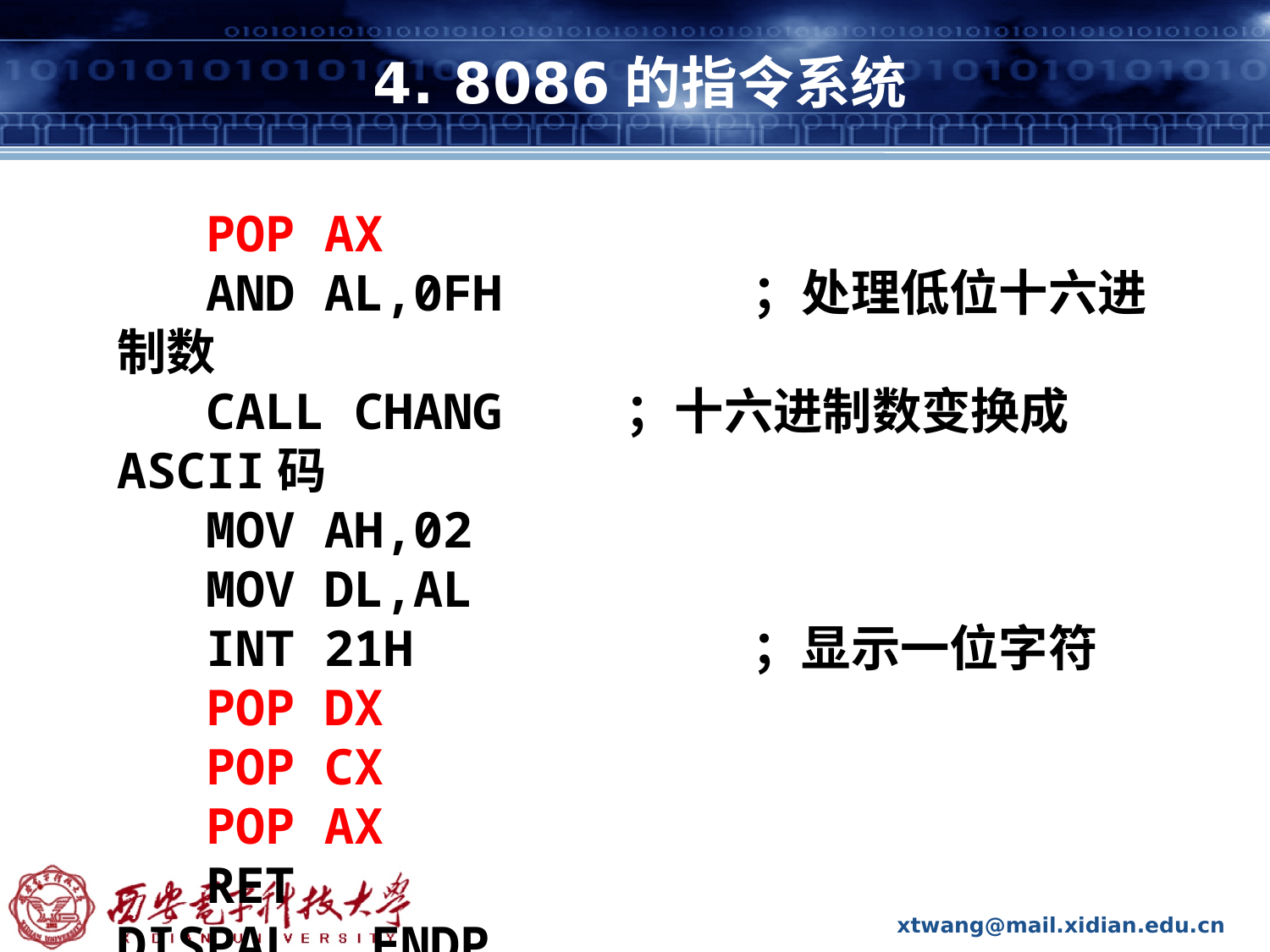

# 4. 8086的指令系统
   POP AX
   AND AL,0FH		；处理低位十六进制数
   CALL CHANG	；十六进制数变换成ASCII码
   MOV AH,02
   MOV DL,AL
   INT 21H			；显示一位字符
   POP DX
   POP CX
   POP AX
   RET
DISPAL 	ENDP